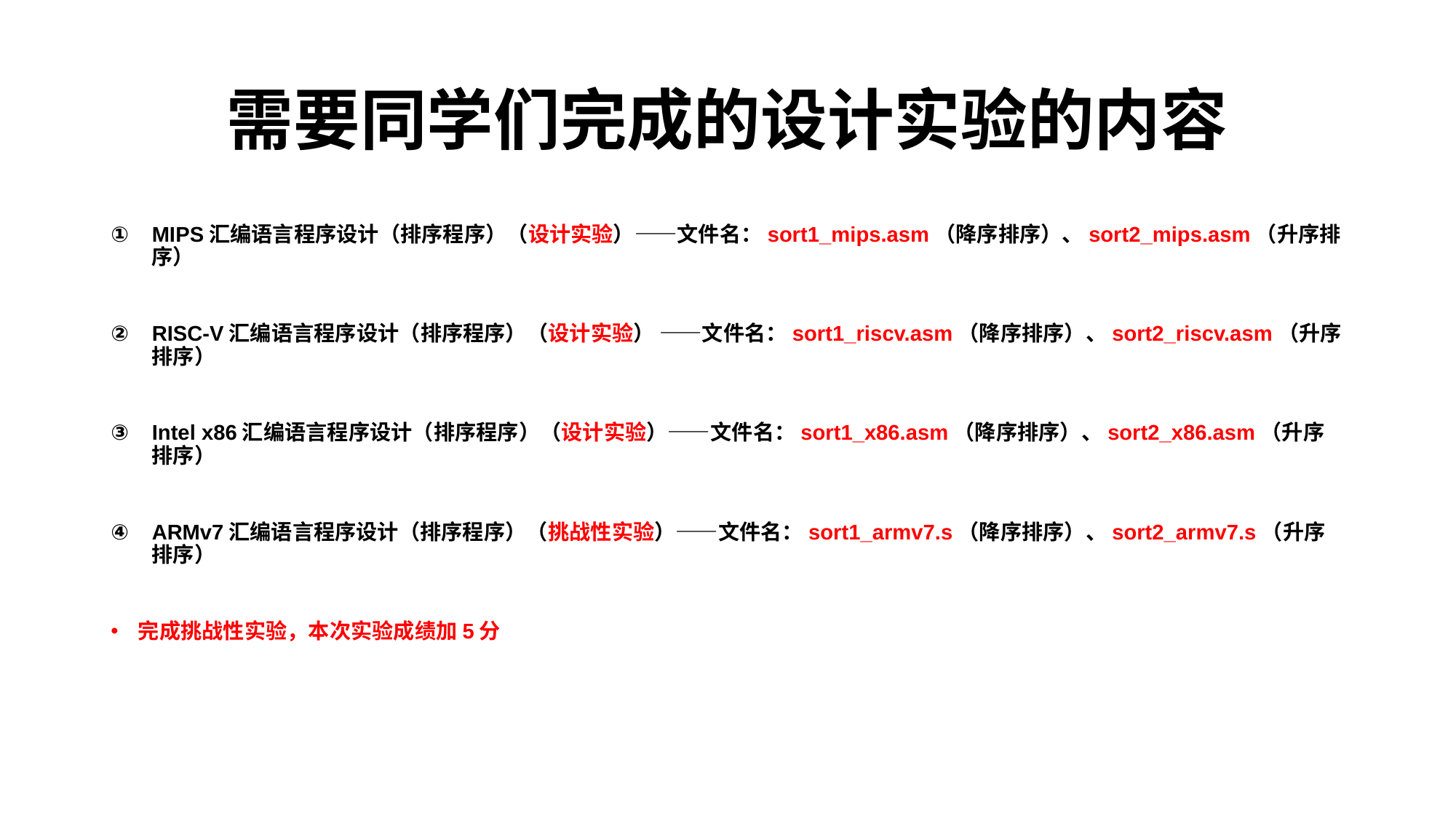

# 需要同学们完成的设计实验的内容
MIPS汇编语言程序设计（排序程序）（设计实验）——文件名：sort1_mips.asm（降序排序）、sort2_mips.asm（升序排序）

RISC-V汇编语言程序设计（排序程序）（设计实验） ——文件名：sort1_riscv.asm（降序排序）、sort2_riscv.asm（升序排序）

Intel x86汇编语言程序设计（排序程序）（设计实验）——文件名：sort1_x86.asm（降序排序）、sort2_x86.asm（升序排序）

ARMv7汇编语言程序设计（排序程序）（挑战性实验）——文件名：sort1_armv7.s（降序排序）、sort2_armv7.s（升序排序）

完成挑战性实验，本次实验成绩加5分